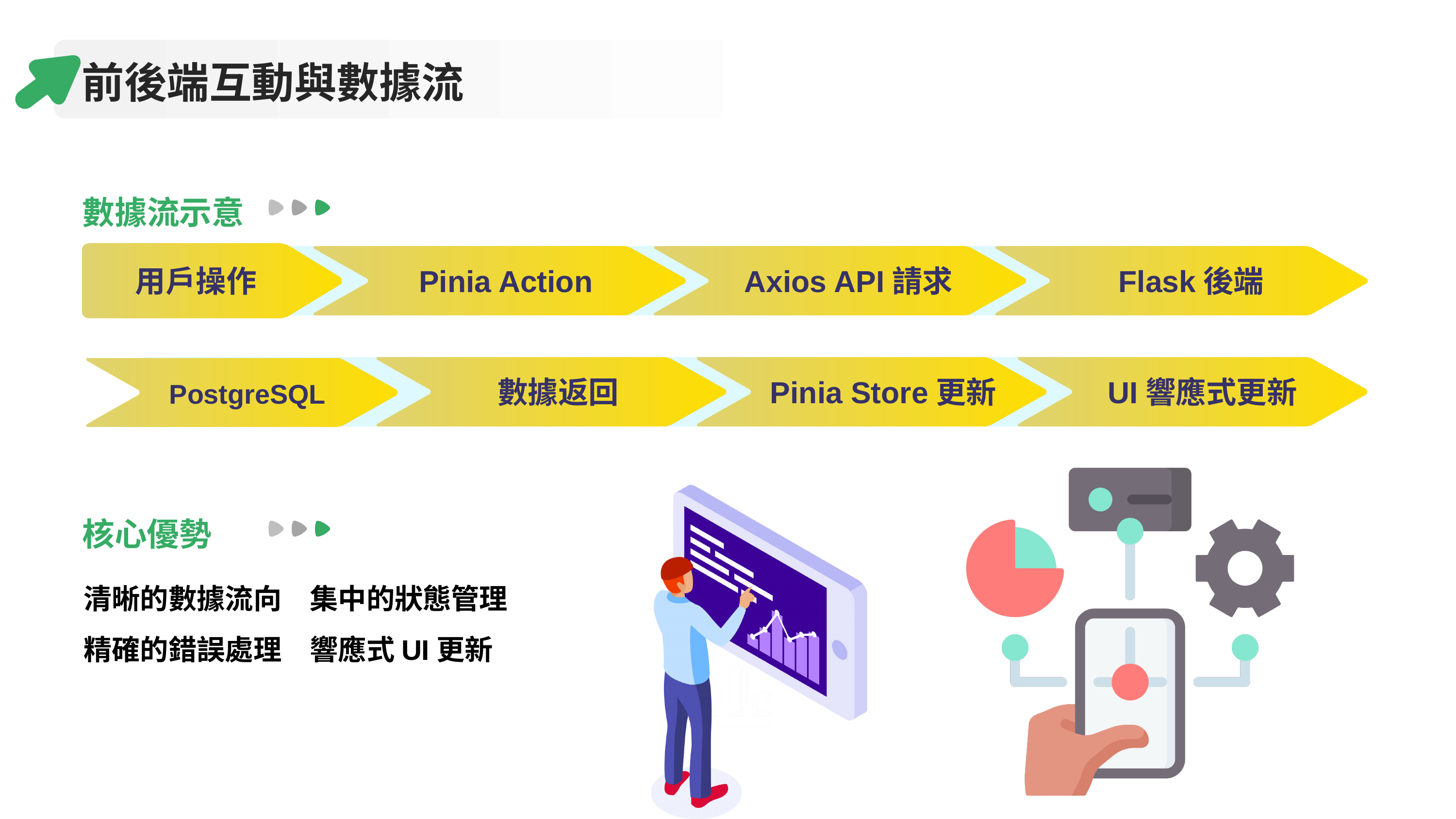

前後端互動與數據流

數據流示意

用戶操作
Pinia Action
Axios API請求
Flask後端

數據返回
Pinia Store更新
UI響應式更新
PostgreSQL

核心優勢

清晰的數據流向　集中的狀態管理
精確的錯誤處理　響應式UI更新